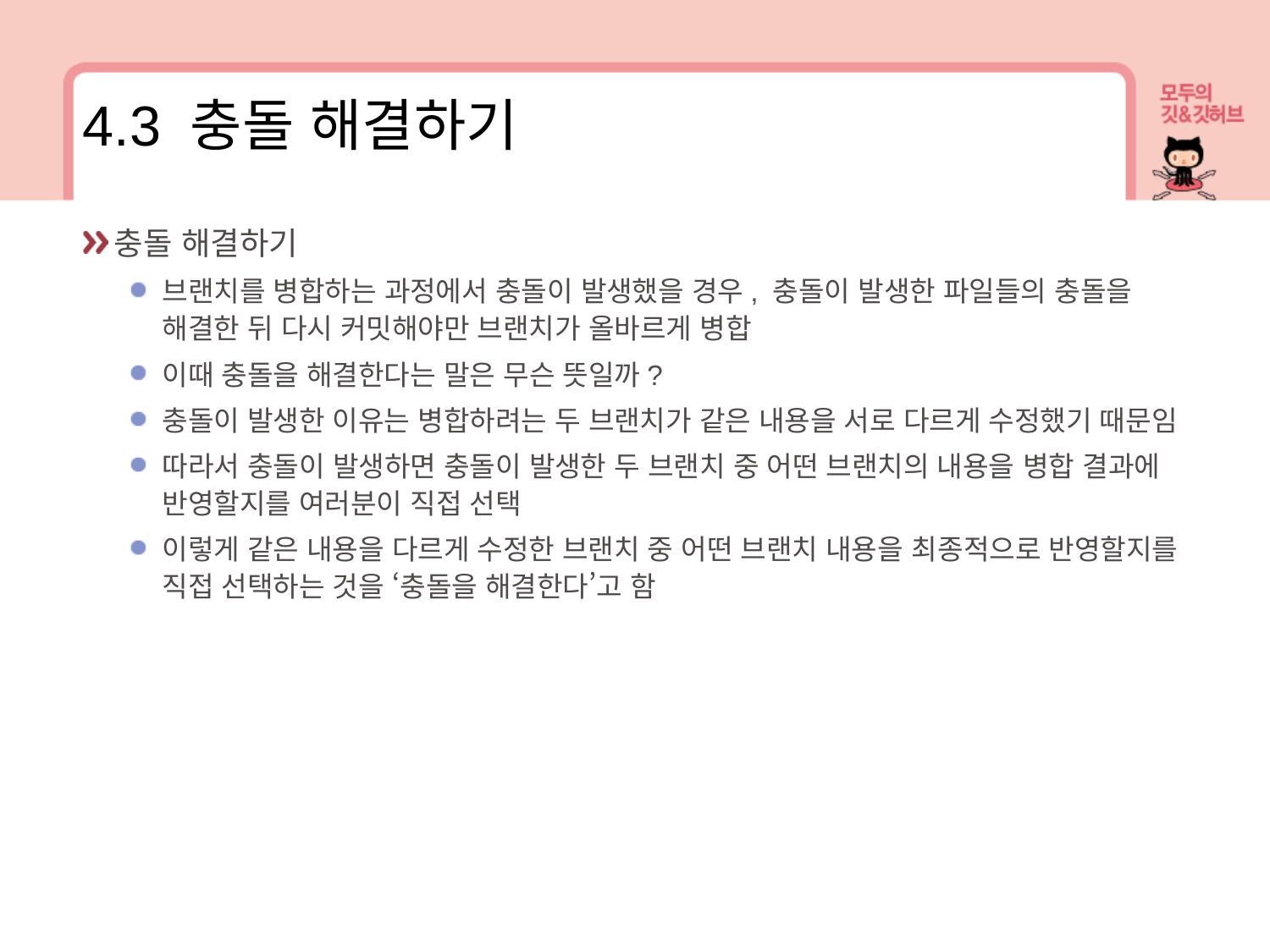

4.3 충돌 해결하기
충돌 해결하기
브랜치를 병합하는 과정에서 충돌이 발생했을 경우, 충돌이 발생한 파일들의 충돌을 해결한 뒤 다시 커밋해야만 브랜치가 올바르게 병합
이때 충돌을 해결한다는 말은 무슨 뜻일까?
충돌이 발생한 이유는 병합하려는 두 브랜치가 같은 내용을 서로 다르게 수정했기 때문임
따라서 충돌이 발생하면 충돌이 발생한 두 브랜치 중 어떤 브랜치의 내용을 병합 결과에 반영할지를 여러분이 직접 선택
이렇게 같은 내용을 다르게 수정한 브랜치 중 어떤 브랜치 내용을 최종적으로 반영할지를 직접 선택하는 것을 ‘충돌을 해결한다’고 함